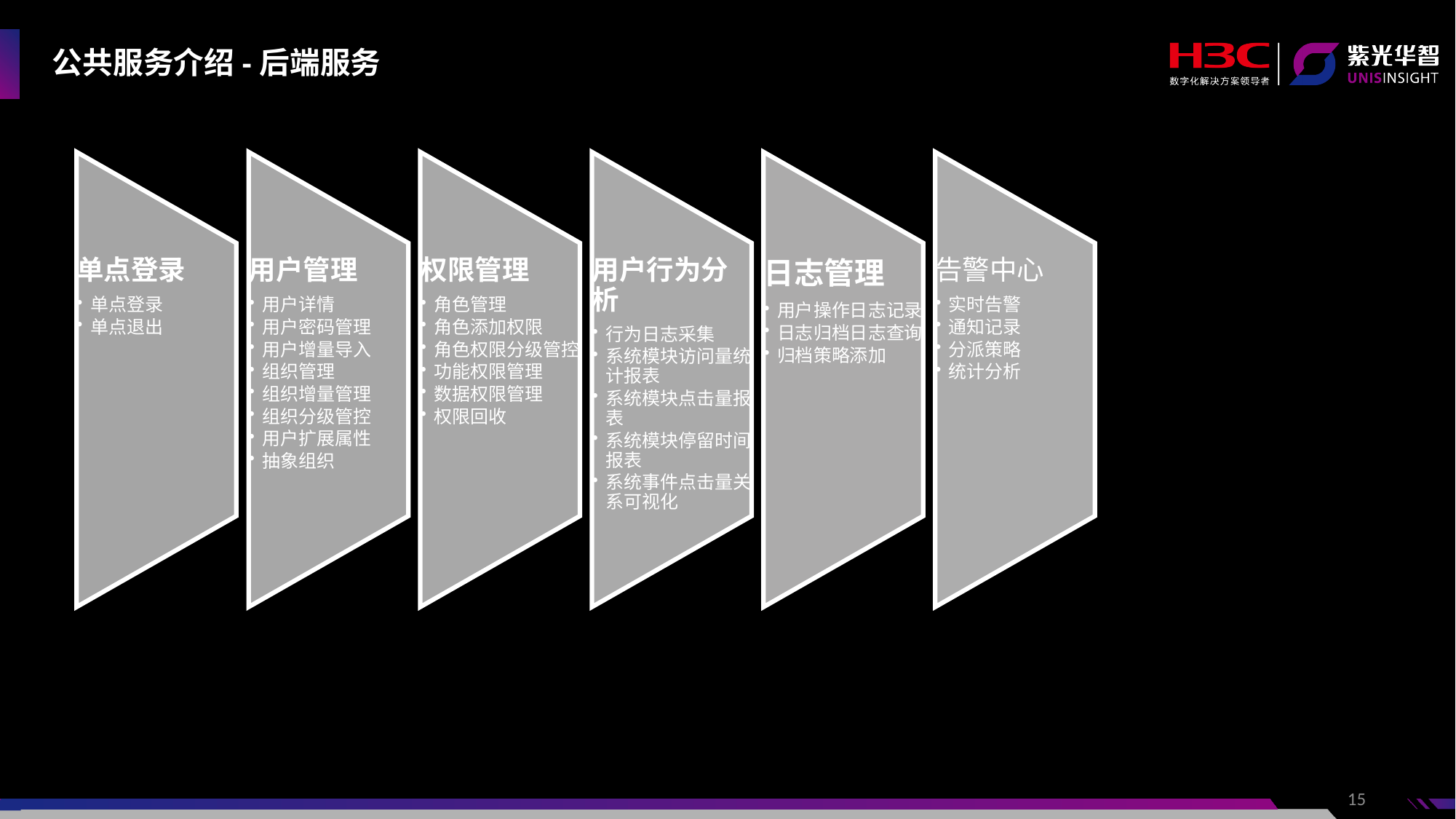

# 公共服务介绍-后端服务
单点登录
单点登录
单点退出
用户管理
用户详情
用户密码管理
用户增量导入
组织管理
组织增量管理
组织分级管控
用户扩展属性
抽象组织
权限管理
角色管理
角色添加权限
角色权限分级管控
功能权限管理
数据权限管理
权限回收
用户行为分析
行为日志采集
系统模块访问量统计报表
系统模块点击量报表
系统模块停留时间报表
系统事件点击量关系可视化
日志管理
用户操作日志记录
日志归档日志查询
归档策略添加
告警中心
实时告警
通知记录
分派策略
统计分析